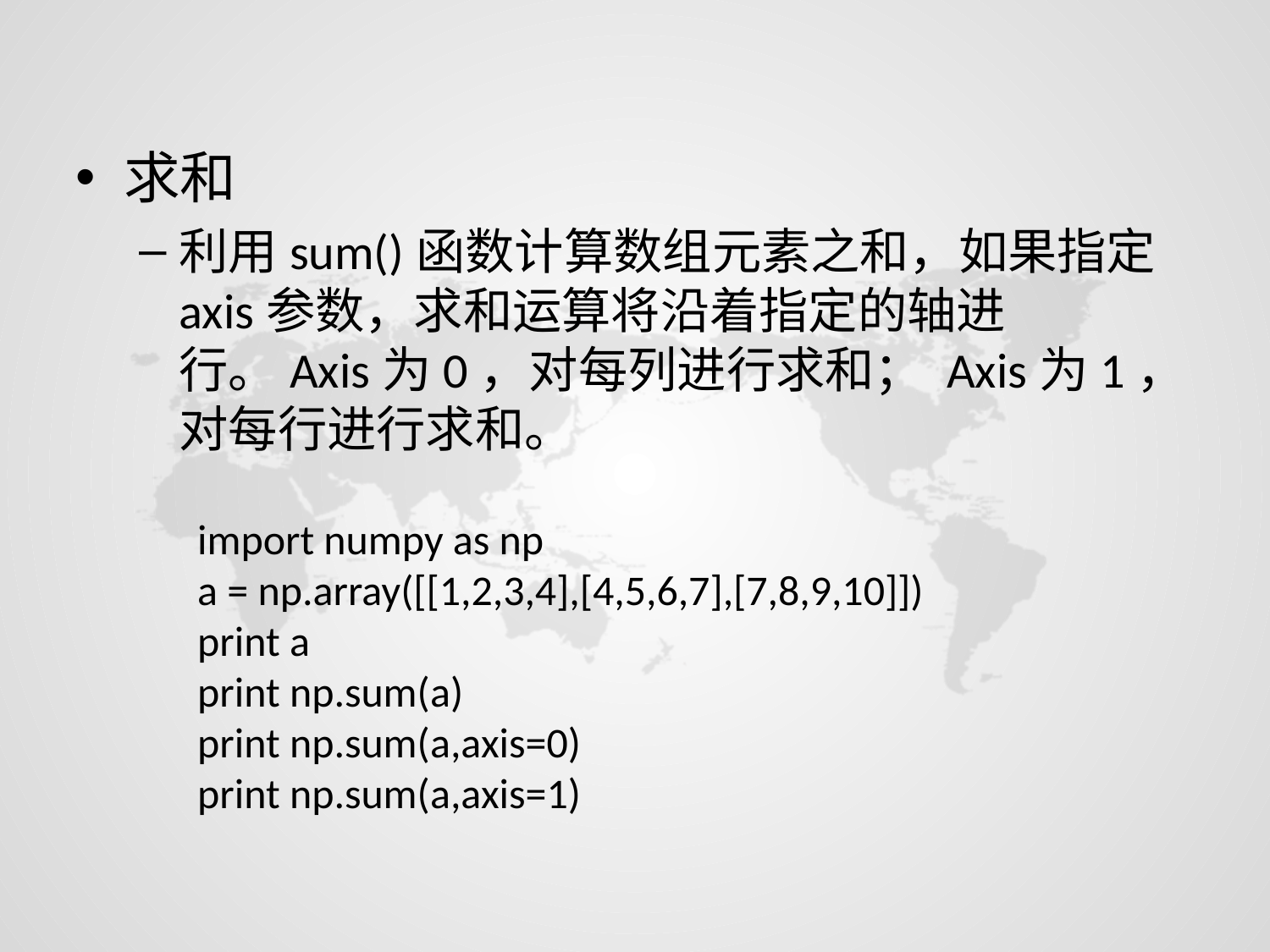

求和
利用sum()函数计算数组元素之和，如果指定axis参数，求和运算将沿着指定的轴进行。Axis为0，对每列进行求和； Axis为1，对每行进行求和。
import numpy as np
a = np.array([[1,2,3,4],[4,5,6,7],[7,8,9,10]])
print a
print np.sum(a)
print np.sum(a,axis=0)
print np.sum(a,axis=1)